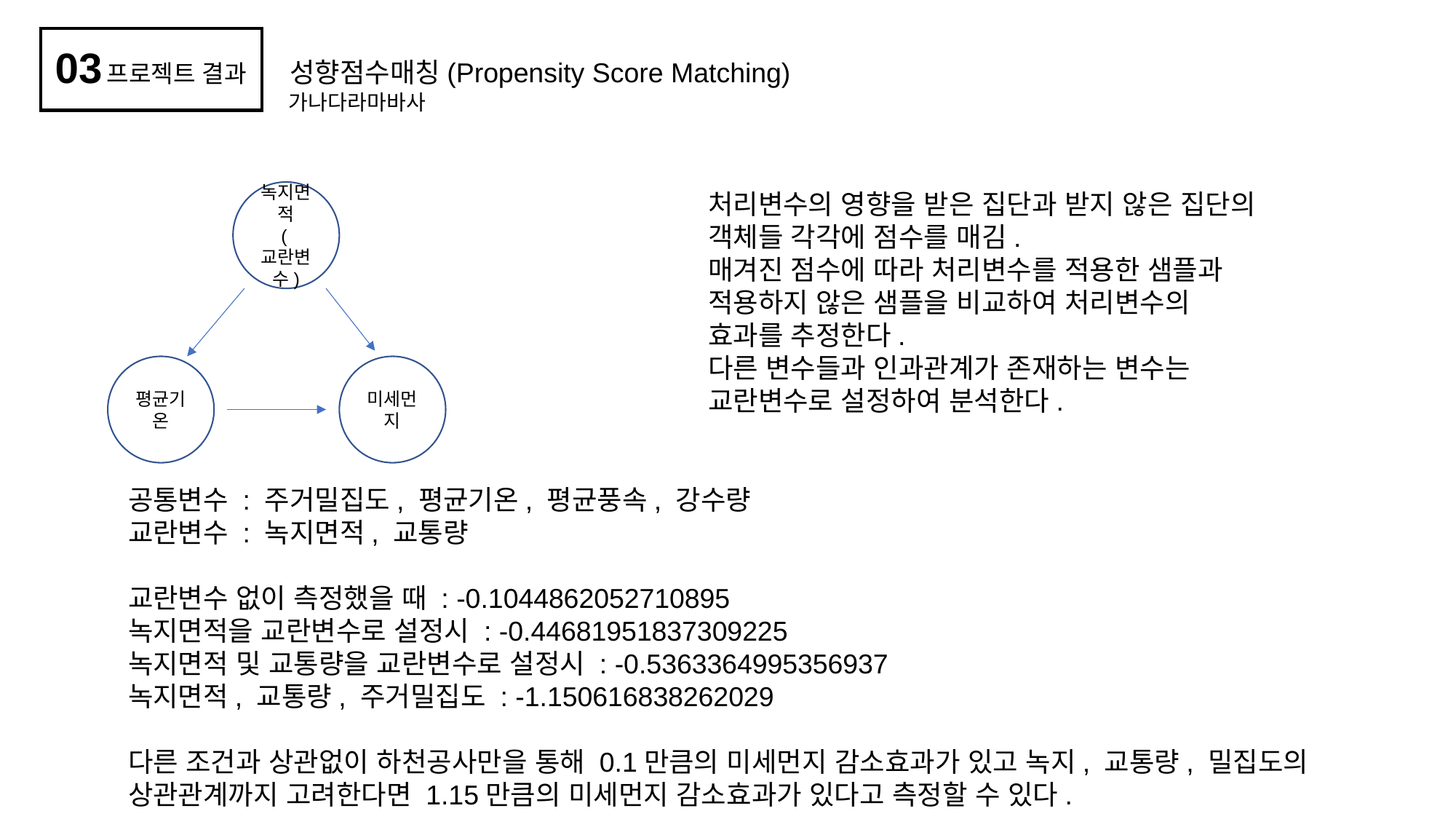

03
성향점수매칭(Propensity Score Matching)
프로젝트 결과
가나다라마바사
녹지면적
(교란변수)
처리변수의 영향을 받은 집단과 받지 않은 집단의 객체들 각각에 점수를 매김.
매겨진 점수에 따라 처리변수를 적용한 샘플과 적용하지 않은 샘플을 비교하여 처리변수의 효과를 추정한다.
다른 변수들과 인과관계가 존재하는 변수는 교란변수로 설정하여 분석한다.
평균기온
미세먼지
공통변수 : 주거밀집도, 평균기온, 평균풍속, 강수량
교란변수 : 녹지면적, 교통량

교란변수 없이 측정했을 때 : -0.1044862052710895
녹지면적을 교란변수로 설정시 : -0.44681951837309225
녹지면적 및 교통량을 교란변수로 설정시 : -0.5363364995356937
녹지면적, 교통량, 주거밀집도 : -1.150616838262029

다른 조건과 상관없이 하천공사만을 통해 0.1만큼의 미세먼지 감소효과가 있고 녹지, 교통량, 밀집도의 상관관계까지 고려한다면 1.15만큼의 미세먼지 감소효과가 있다고 측정할 수 있다.